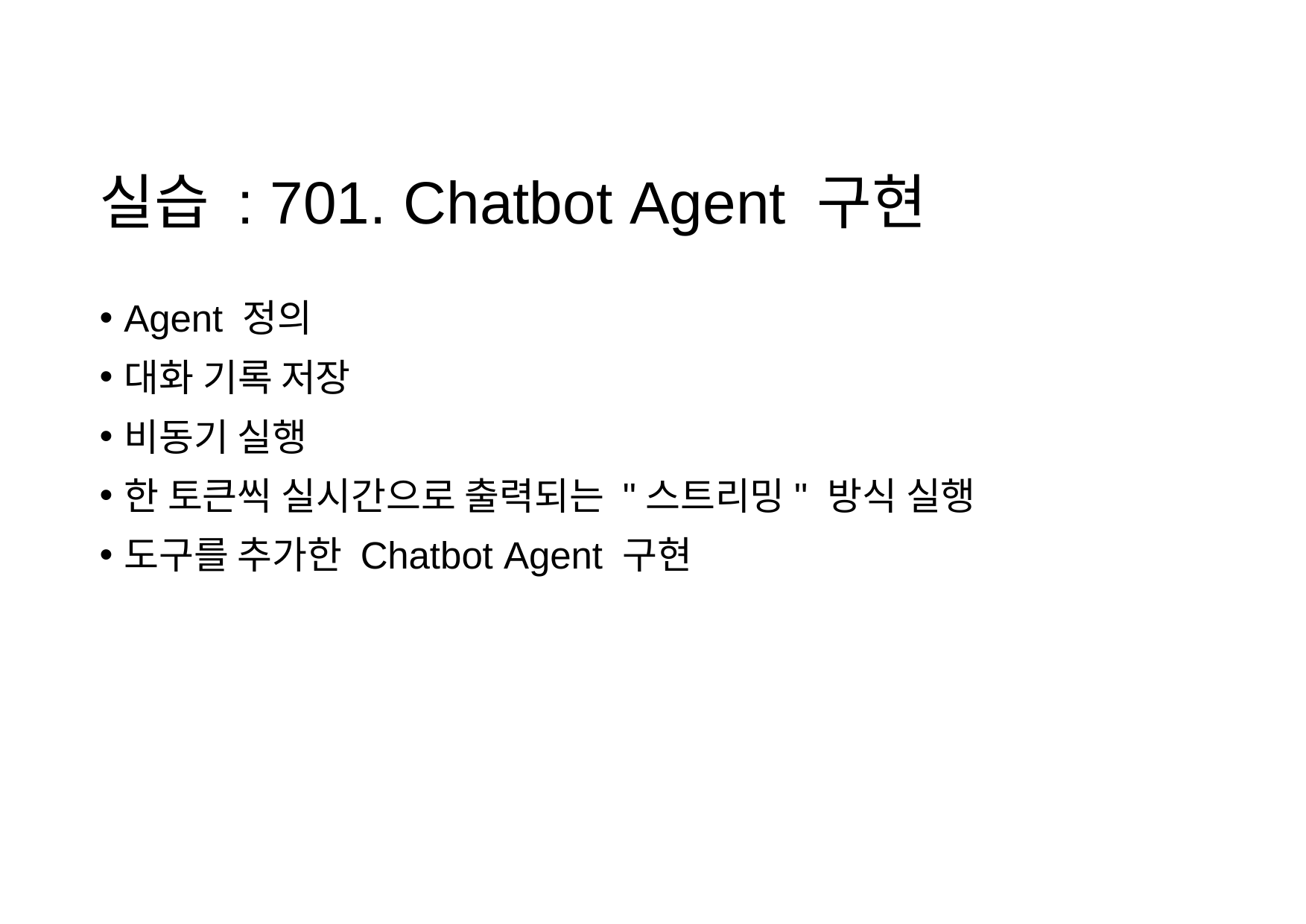

# 실습 : 701. Chatbot Agent 구현
Agent 정의
대화 기록 저장
비동기 실행
한 토큰씩 실시간으로 출력되는 "스트리밍" 방식 실행
도구를 추가한 Chatbot Agent 구현